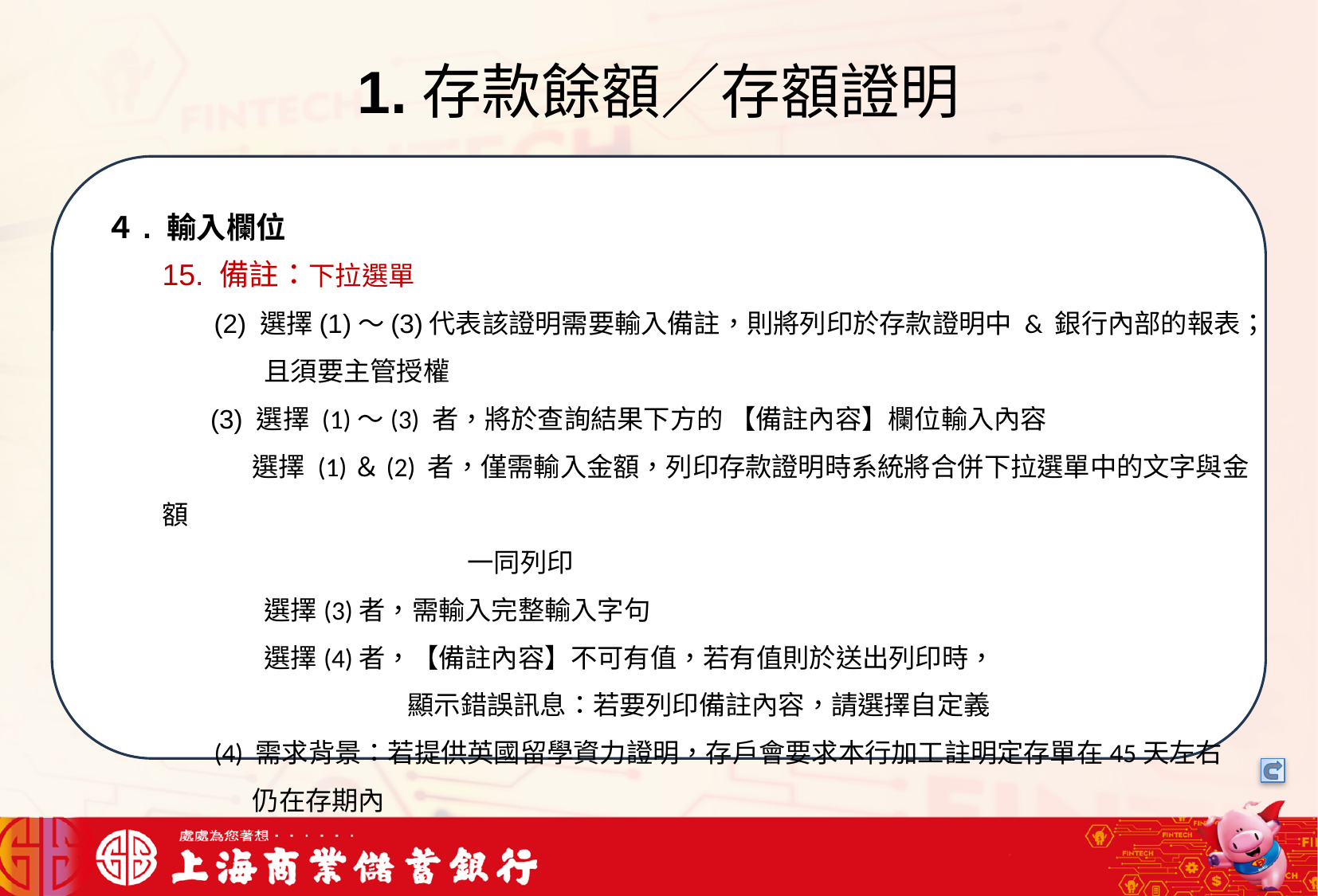

# 1.存款餘額／存額證明
我們可以將信用卡相關資料存在一個檔案中，將這些檔案中的文字進行詞向量的轉換，把文字轉成數字向量存在向量資料庫中，透過檢索器在向量資料庫搜尋與用戶問題最接近的資訊，透過生成器，生成最合適的答案回覆用戶
４. 輸入欄位
15. 備註：下拉選單
       (2) 選擇(1)～(3)代表該證明需要輸入備註，則將列印於存款證明中 & 銀行內部的報表；
                且須要主管授權
       (3) 選擇 (1)～(3) 者，將於查詢結果下方的 【備註內容】欄位輸入內容
              選擇 (1)＆(2) 者，僅需輸入金額，列印存款證明時系統將合併下拉選單中的文字與金額
                                                  一同列印
                選擇(3)者，需輸入完整輸入字句
                選擇(4)者，【備註內容】不可有值，若有值則於送出列印時，
                                        顯示錯誤訊息：若要列印備註內容，請選擇自定義
       (4) 需求背景：若提供英國留學資力證明，存戶會要求本行加工註明定存單在45天左右
              仍在存期內